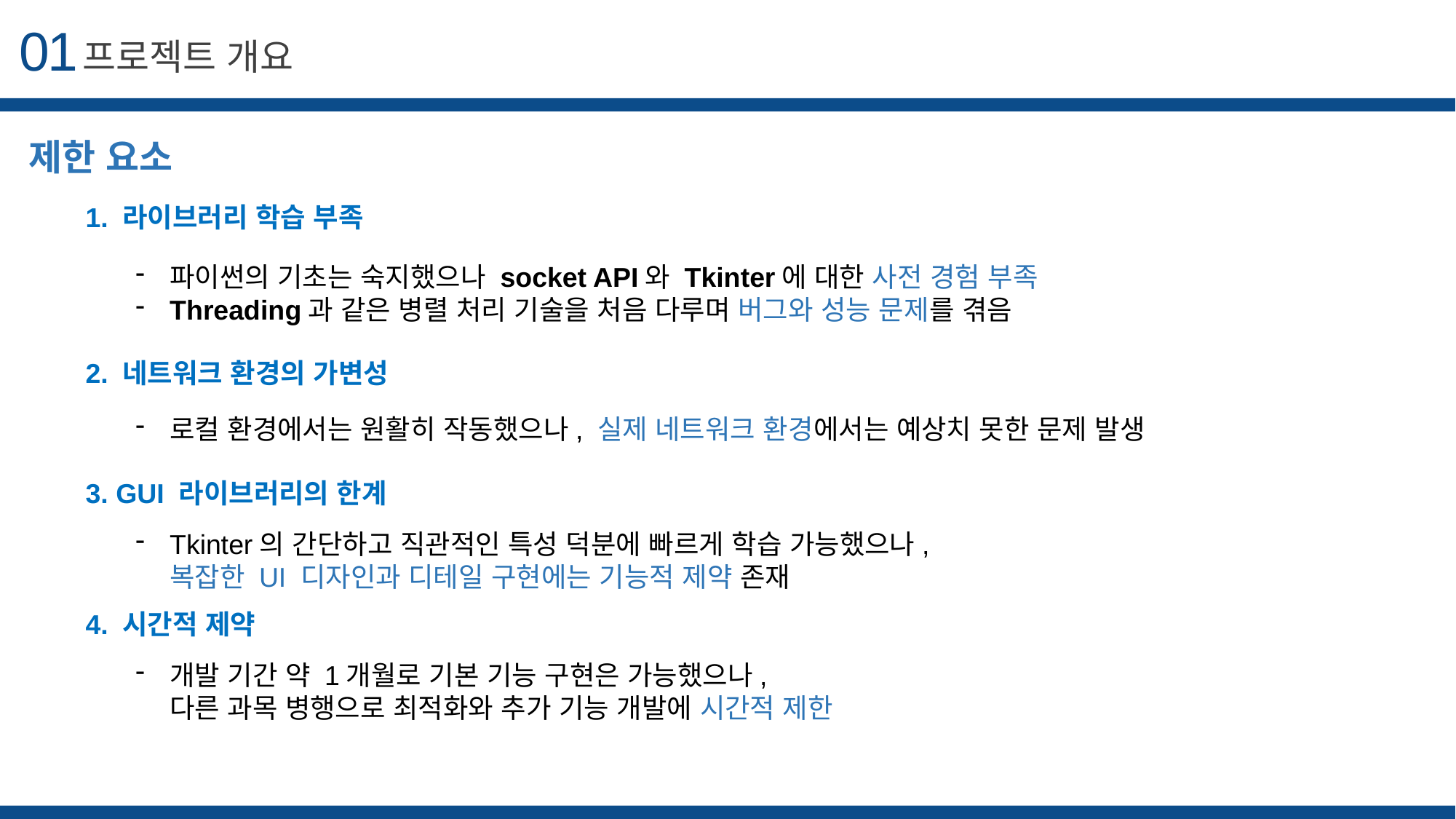

01
프로젝트 개요

제한 요소
1. 라이브러리 학습 부족
파이썬의 기초는 숙지했으나 socket API와 Tkinter에 대한 사전 경험 부족
Threading과 같은 병렬 처리 기술을 처음 다루며 버그와 성능 문제를 겪음
2. 네트워크 환경의 가변성
로컬 환경에서는 원활히 작동했으나, 실제 네트워크 환경에서는 예상치 못한 문제 발생
3. GUI 라이브러리의 한계
Tkinter의 간단하고 직관적인 특성 덕분에 빠르게 학습 가능했으나,
복잡한 UI 디자인과 디테일 구현에는 기능적 제약 존재
4. 시간적 제약
개발 기간 약 1개월로 기본 기능 구현은 가능했으나,
다른 과목 병행으로 최적화와 추가 기능 개발에 시간적 제한